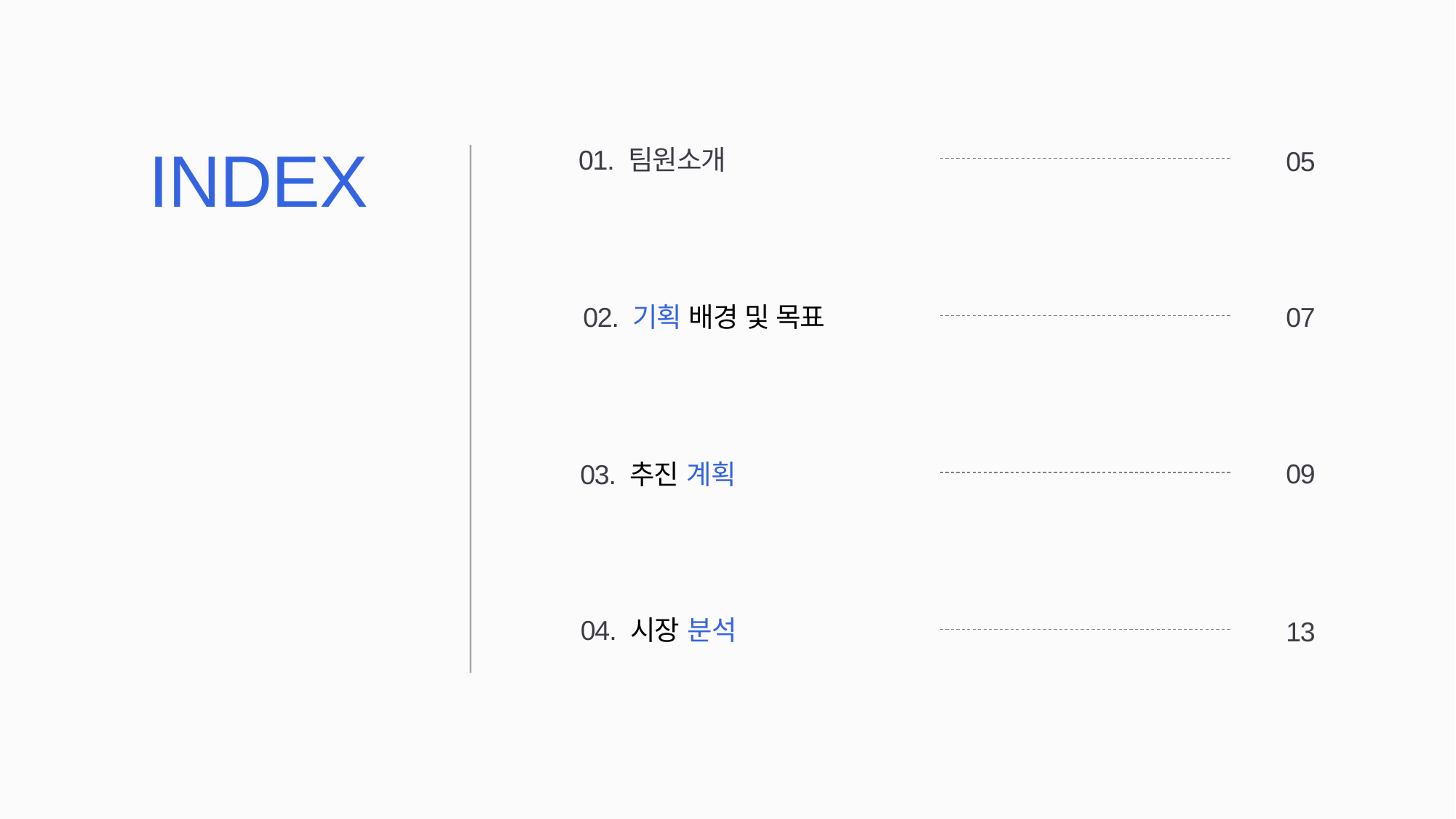

INDEX
01. 팀원소개
05
02. 기획 배경 및 목표
07
09
03. 추진 계획
04. 시장 분석
13